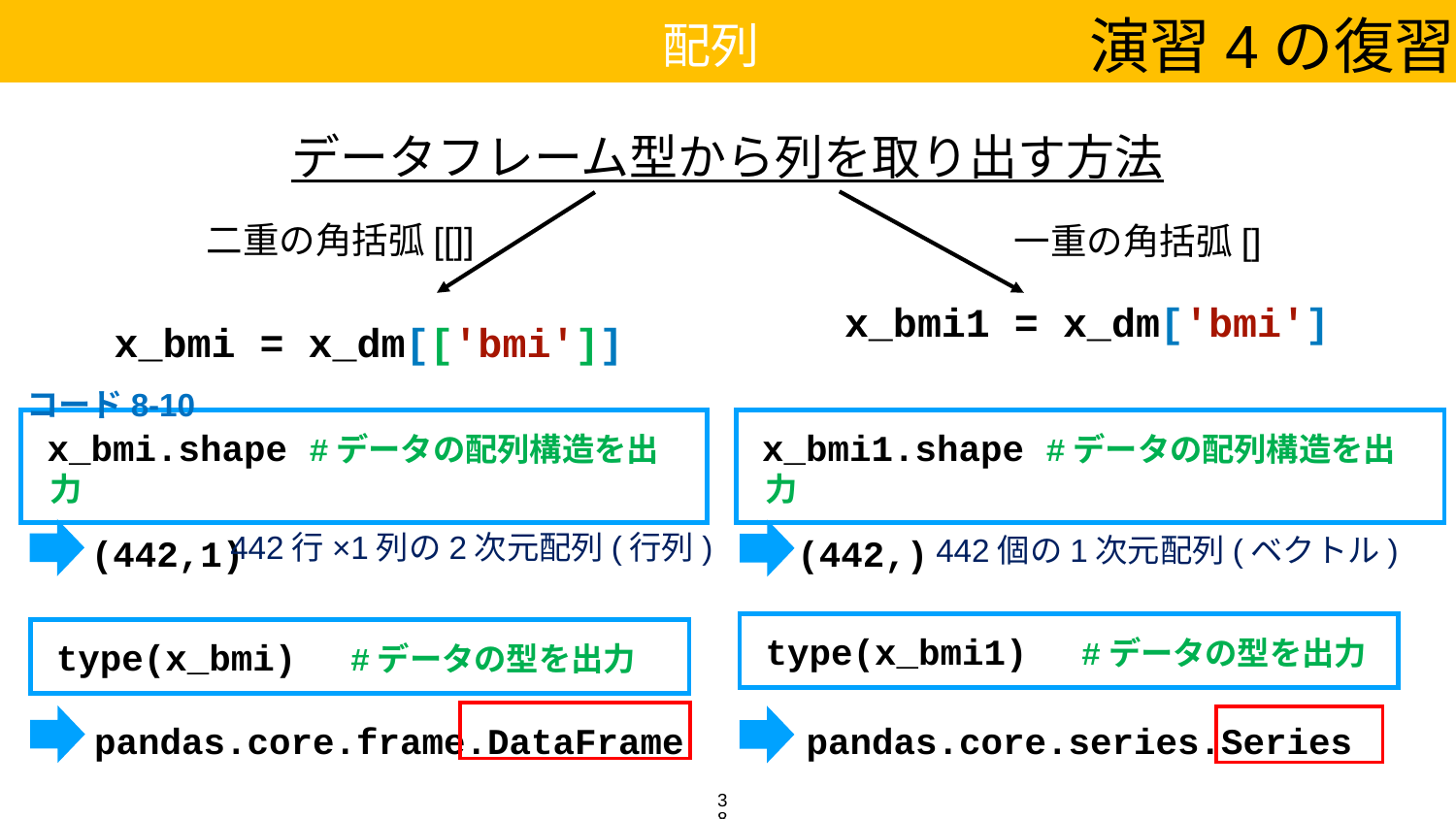

演習4の復習
配列
データフレーム型から列を取り出す方法
二重の角括弧[[]]
一重の角括弧[]
x_bmi1 = x_dm['bmi']

x_bmi = x_dm[['bmi']]
コード8-10
x_bmi.shape #データの配列構造を出力
x_bmi1.shape #データの配列構造を出力
(442,1)
(442,)

442行×1列の2次元配列(行列)

442個の1次元配列(ベクトル)
type(x_bmi1)　#データの型を出力
type(x_bmi)　#データの型を出力
pandas.core.frame.DataFrame
pandas.core.series.Series

38